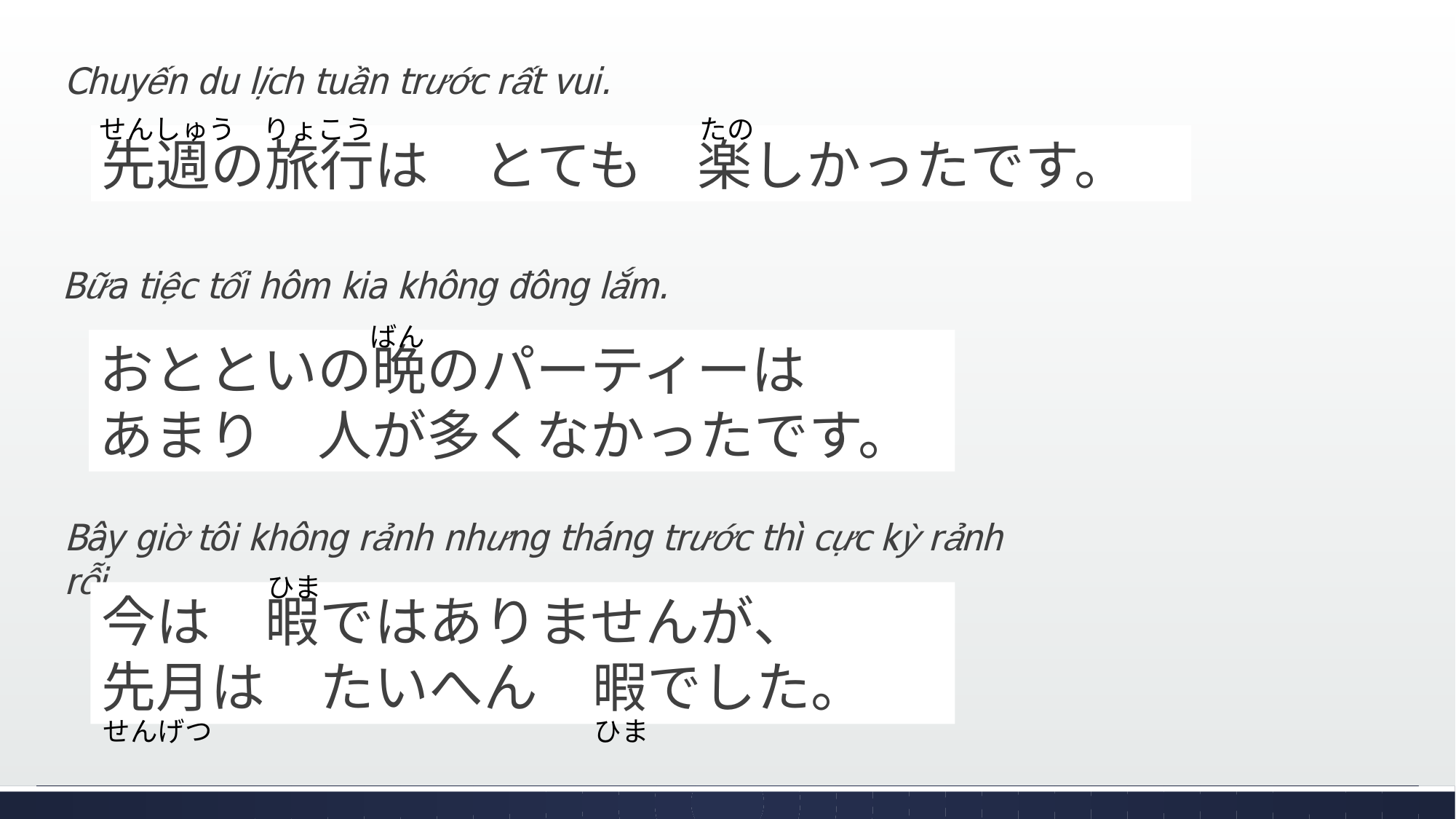

Chuyến du lịch tuần trước rất vui.
せんしゅう　りょこう　　　　　　　　　　　　たの
先週の旅行は　とても　楽しかったです。
Bữa tiệc tối hôm kia không đông lắm.
ばん
おとといの晩のパーティーは　
あまり　人が多くなかったです。
Bây giờ tôi không rảnh nhưng tháng trước thì cực kỳ rảnh rỗi.
ひま
今は　暇ではありませんが、
先月は　たいへん　暇でした。
せんげつ　　　　　　　　　　　　　　ひま